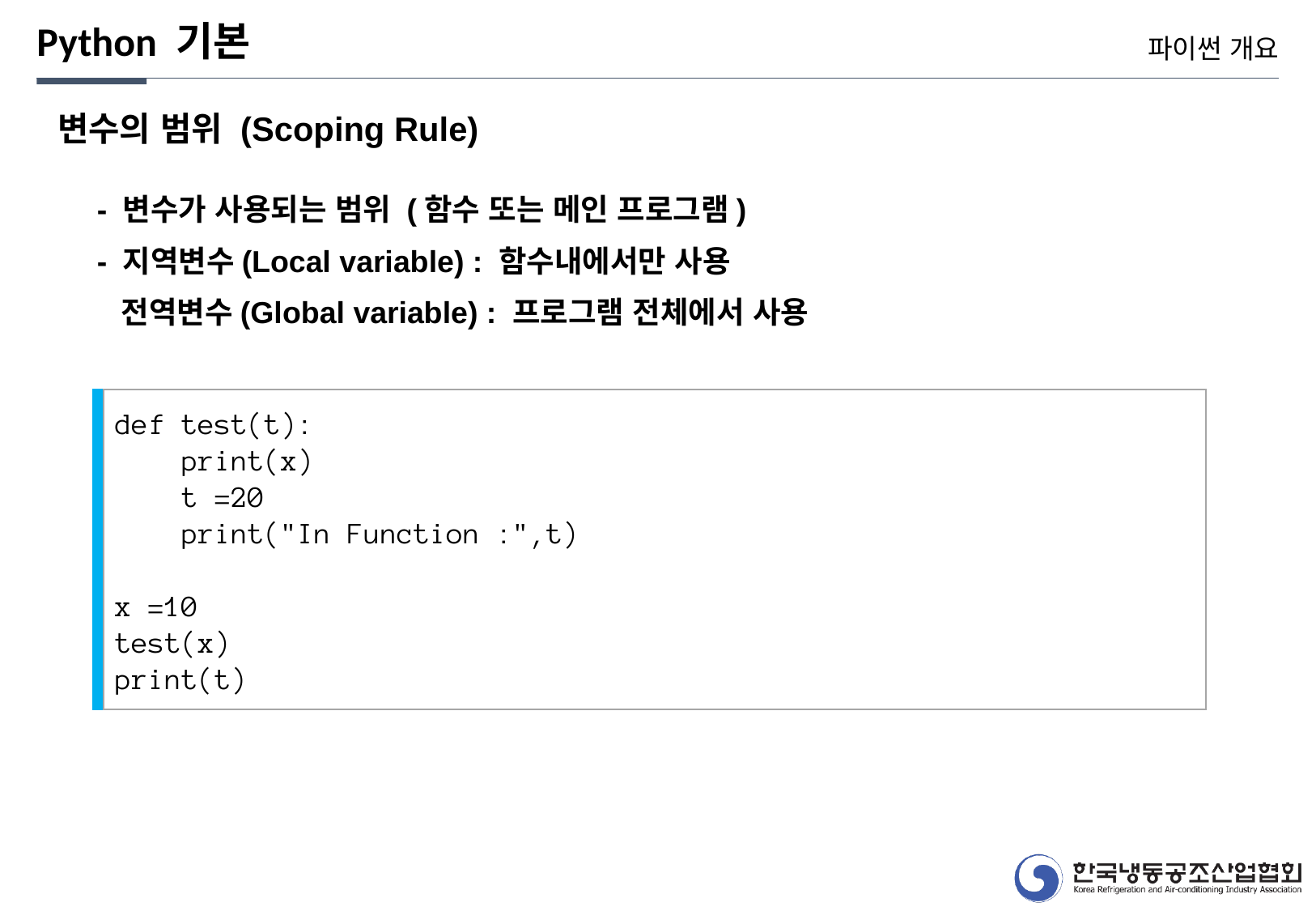

Python 기본
파이썬 개요
변수의 범위 (Scoping Rule)
- 변수가 사용되는 범위 (함수 또는 메인 프로그램)
- 지역변수(Local variable) : 함수내에서만 사용
  전역변수(Global variable) : 프로그램 전체에서 사용

def test(t):
    print(x)
    t =20
    print("In Function :",t)

x =10
test(x)
print(t)